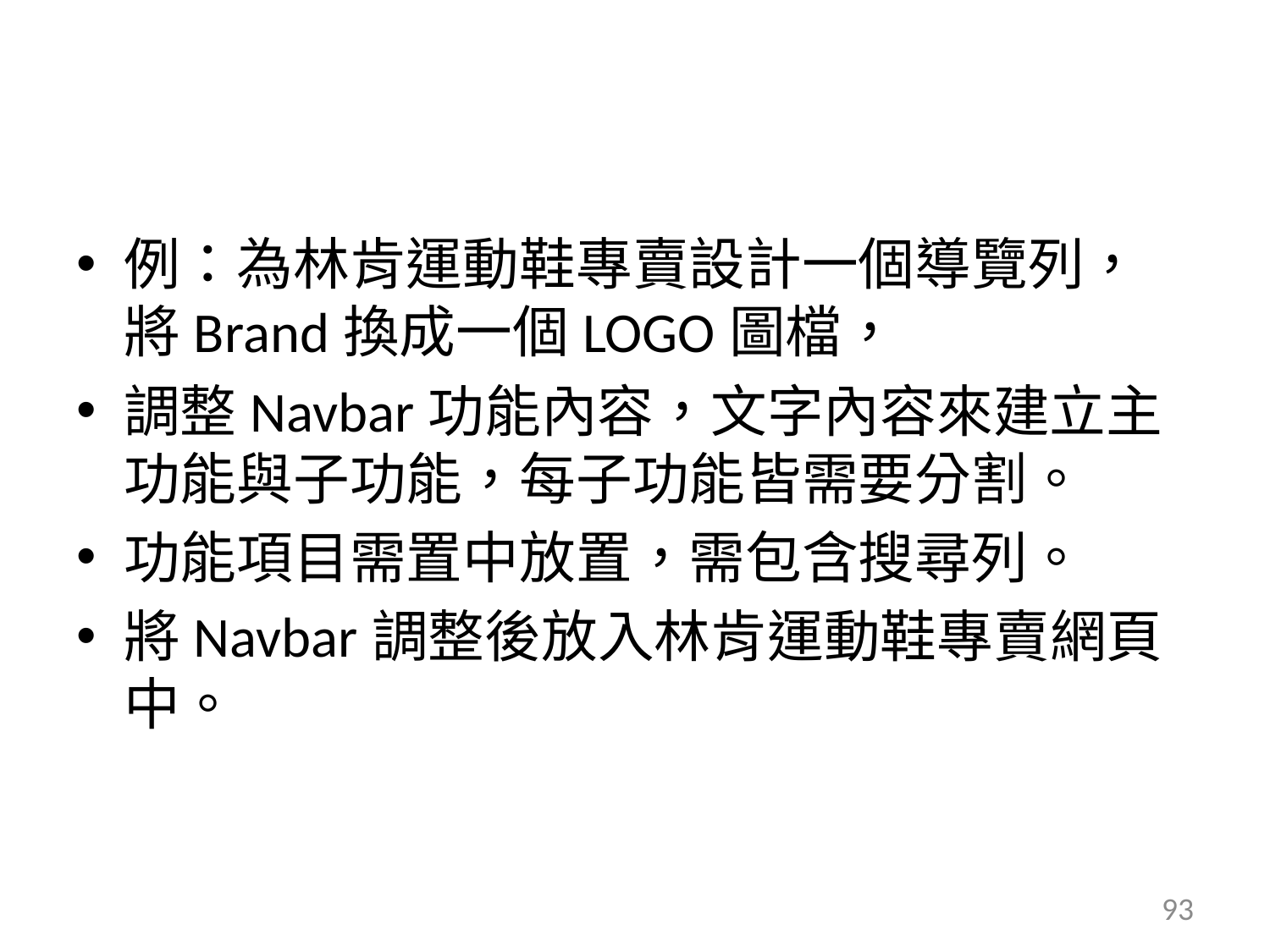

#
例：為林肯運動鞋專賣設計一個導覽列，將Brand換成一個LOGO圖檔，
調整Navbar功能內容，文字內容來建立主功能與子功能，每子功能皆需要分割。
功能項目需置中放置，需包含搜尋列。
將Navbar調整後放入林肯運動鞋專賣網頁中。
93